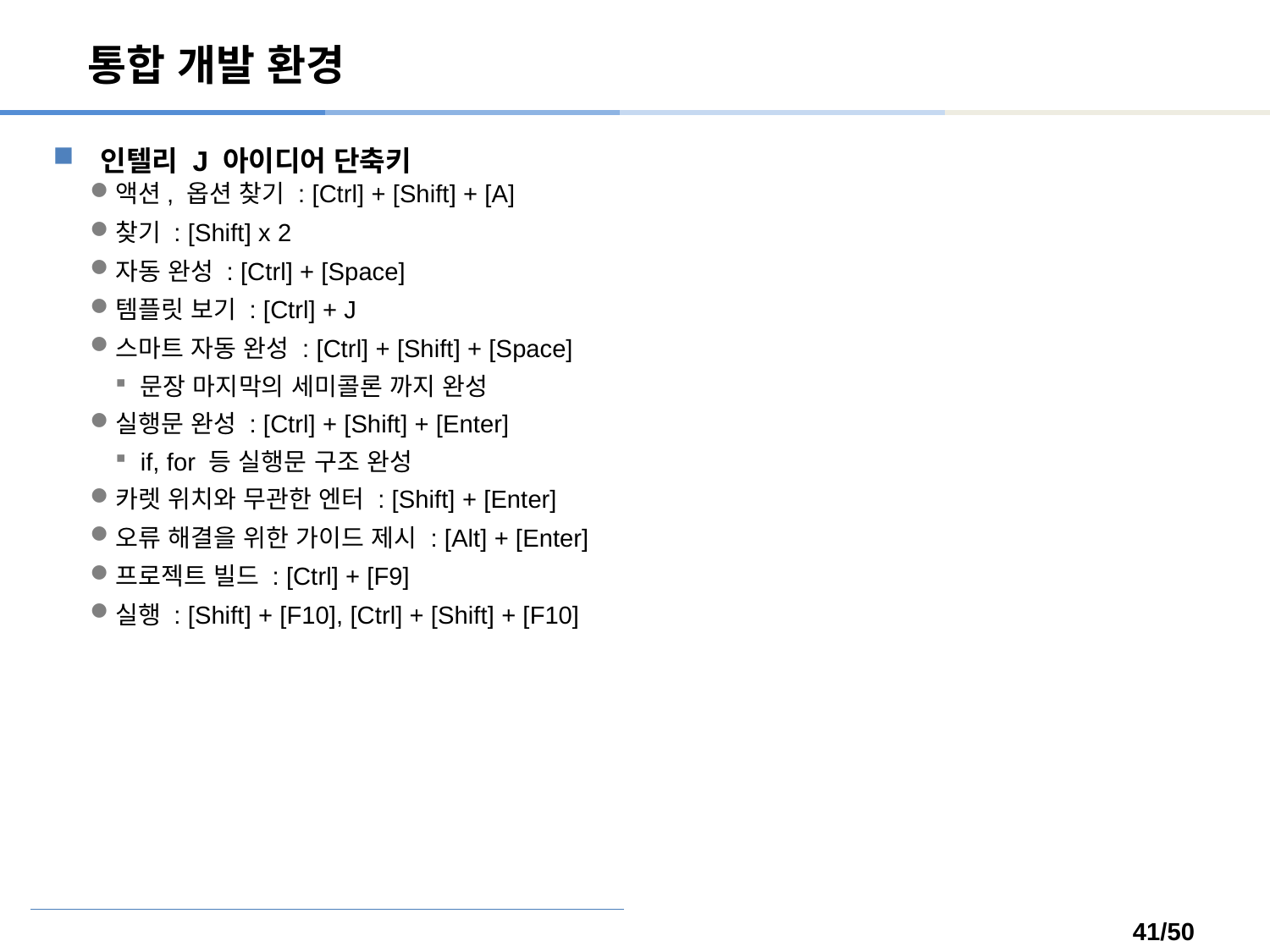

# 통합 개발 환경
인텔리 J 아이디어 단축키
액션, 옵션 찾기 : [Ctrl] + [Shift] + [A]
찾기 : [Shift] x 2
자동 완성 : [Ctrl] + [Space]
템플릿 보기 : [Ctrl] + J
스마트 자동 완성 : [Ctrl] + [Shift] + [Space]
문장 마지막의 세미콜론 까지 완성
실행문 완성 : [Ctrl] + [Shift] + [Enter]
if, for 등 실행문 구조 완성
카렛 위치와 무관한 엔터 : [Shift] + [Enter]
오류 해결을 위한 가이드 제시 : [Alt] + [Enter]
프로젝트 빌드 : [Ctrl] + [F9]
실행 : [Shift] + [F10], [Ctrl] + [Shift] + [F10]